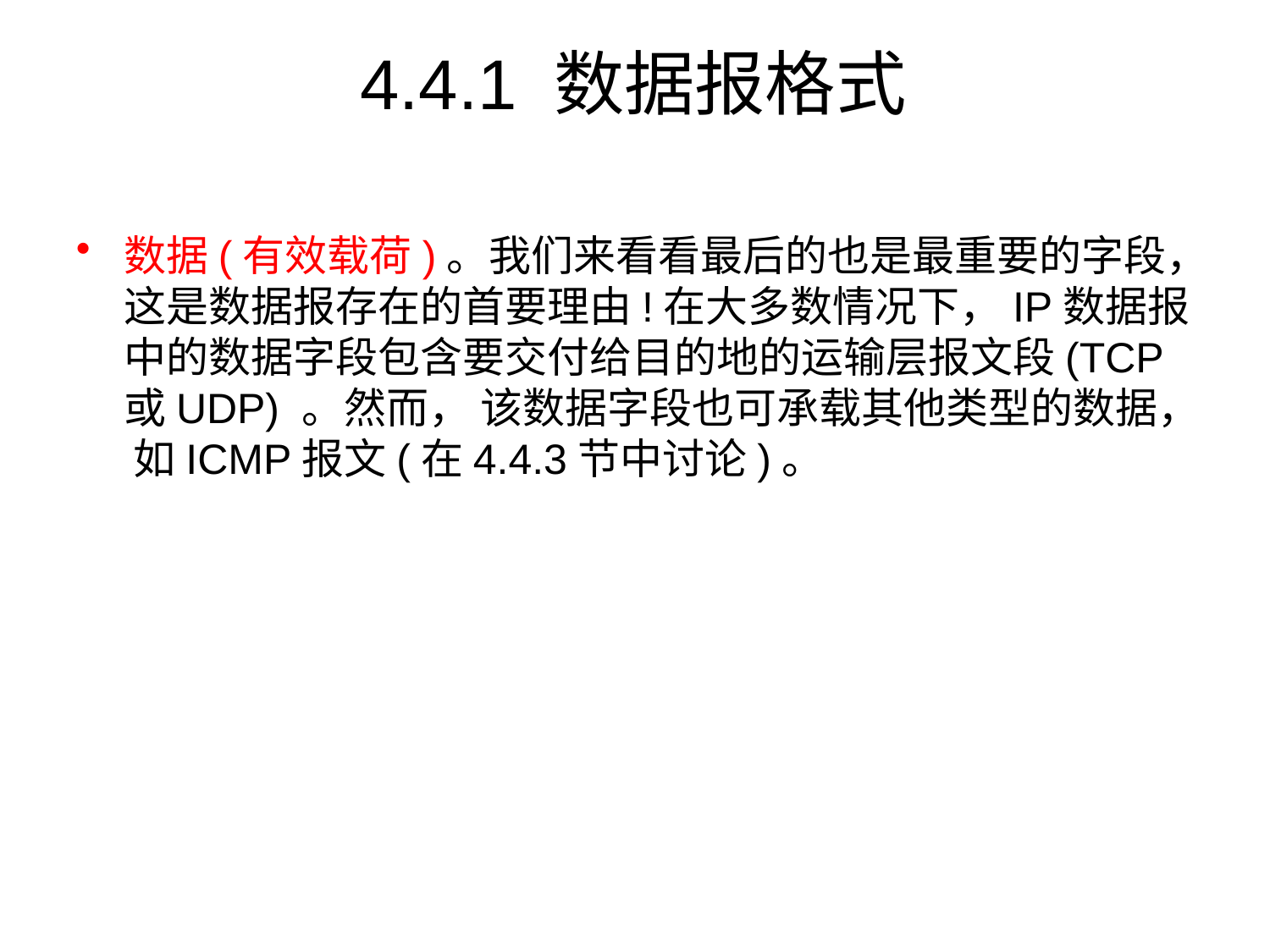

# 4.4.1 数据报格式
数据(有效载荷)。我们来看看最后的也是最重要的字段，这是数据报存在的首要理由!在大多数情况下，IP数据报中的数据字段包含要交付给目的地的运输层报文段(TCP或UDP) 。然而， 该数据字段也可承载其他类型的数据， 如ICMP报文(在4.4.3节中讨论)。